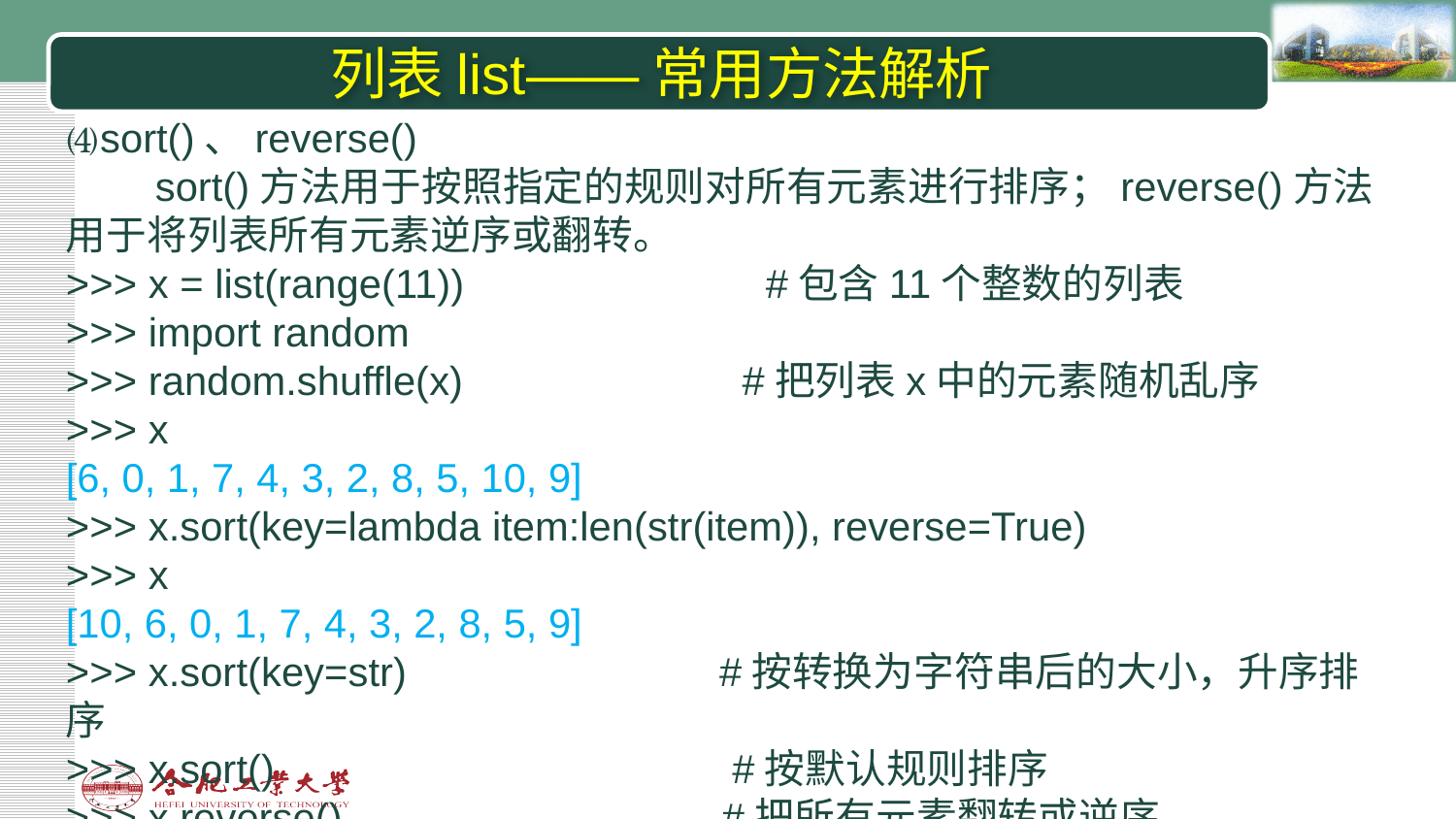

# 列表list——常用方法解析
⑷sort()、reverse()
        sort()方法用于按照指定的规则对所有元素进行排序；reverse()方法用于将列表所有元素逆序或翻转。
>>> x = list(range(11))                           #包含11个整数的列表
>>> import random
>>> random.shuffle(x)                         #把列表x中的元素随机乱序
>>> x
[6, 0, 1, 7, 4, 3, 2, 8, 5, 10, 9]
>>> x.sort(key=lambda item:len(str(item)), reverse=True)
>>> x
[10, 6, 0, 1, 7, 4, 3, 2, 8, 5, 9]
>>> x.sort(key=str)                            #按转换为字符串后的大小，升序排序
>>> x.sort()                                         #按默认规则排序
>>> x.reverse()                                  #把所有元素翻转或逆序